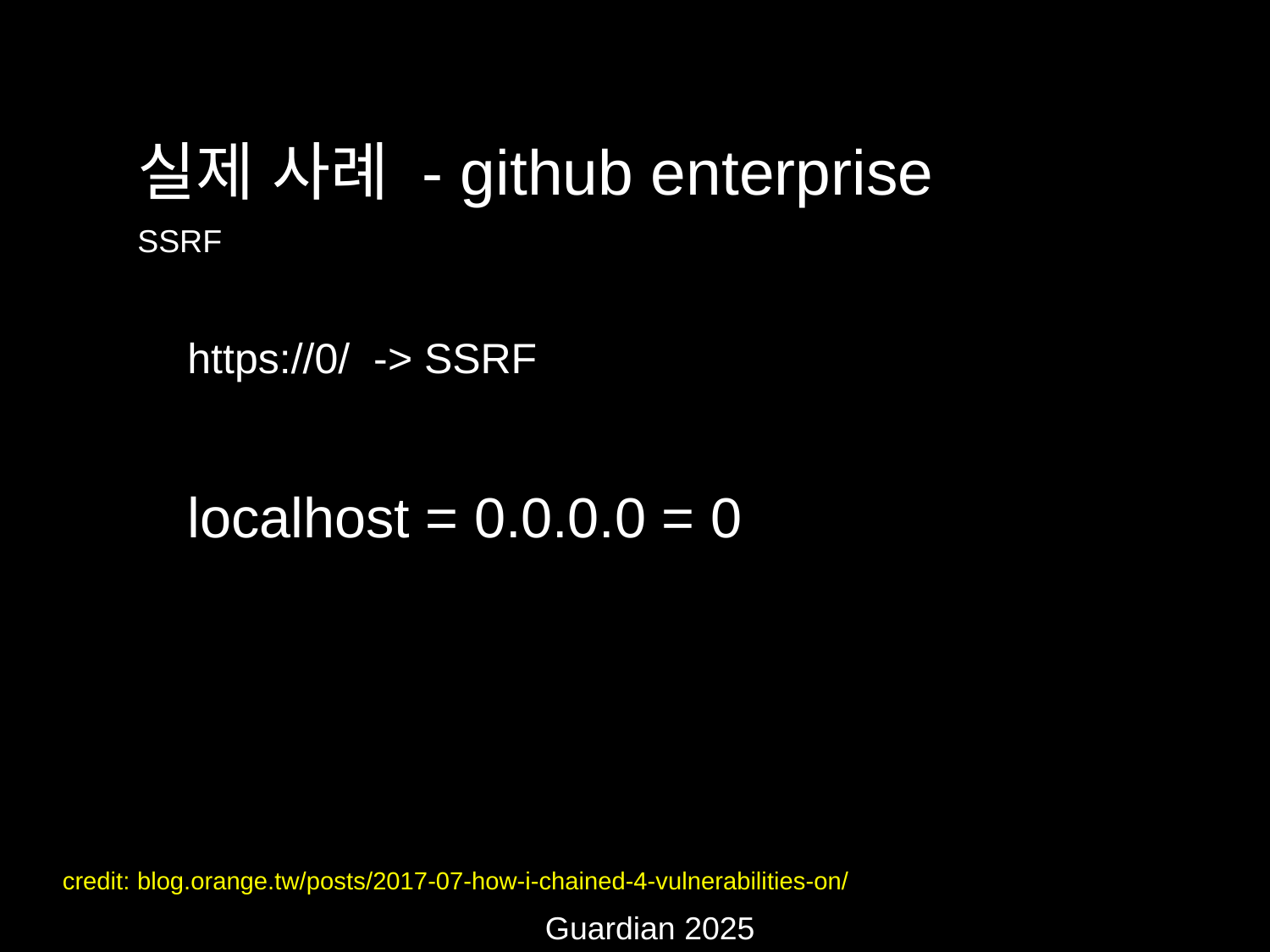

실제 사례 - github enterprise
SSRF
https://0/  -> SSRF
localhost = 0.0.0.0 = 0
credit: blog.orange.tw/posts/2017-07-how-i-chained-4-vulnerabilities-on/